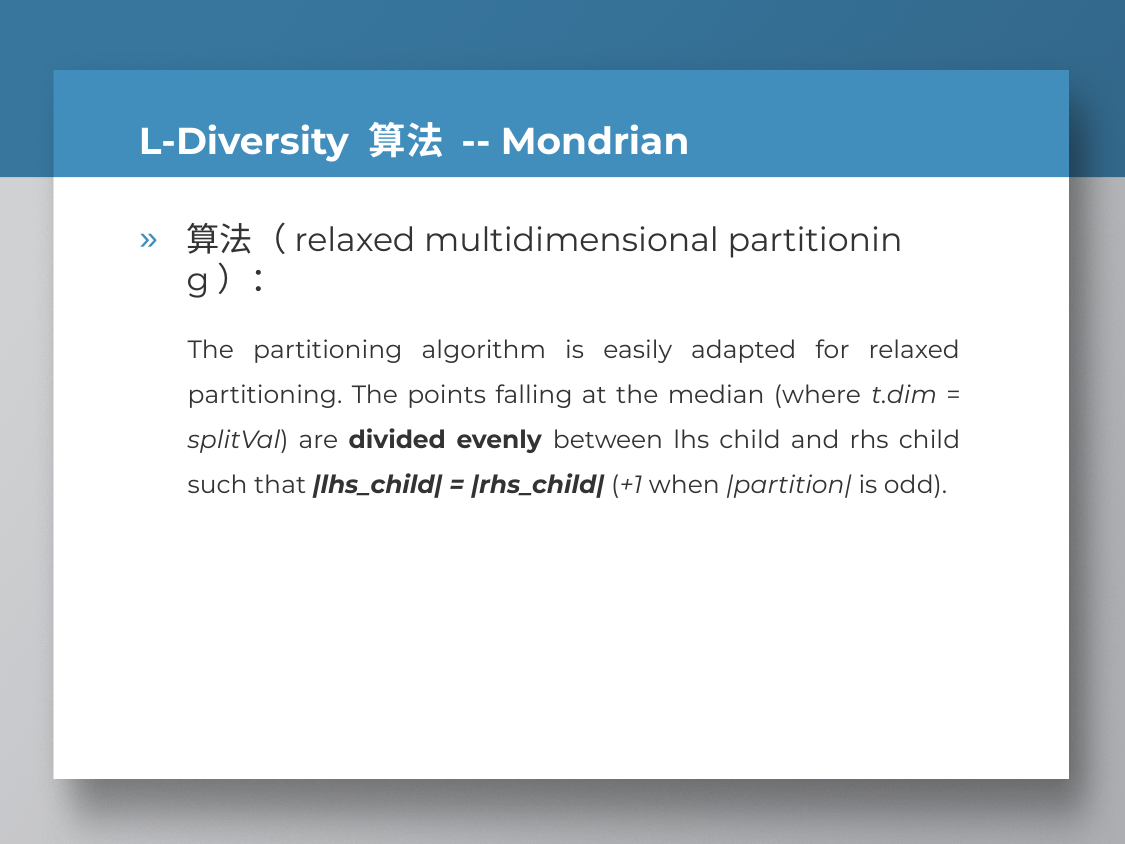

# L-Diversity 算法 -- Mondrian
算法（relaxed multidimensional partitioning）：
The partitioning algorithm is easily adapted for relaxed partitioning. The points falling at the median (where t.dim = splitVal) are divided evenly between lhs child and rhs child such that |lhs_child| = |rhs_child| (+1 when |partition| is odd).
10